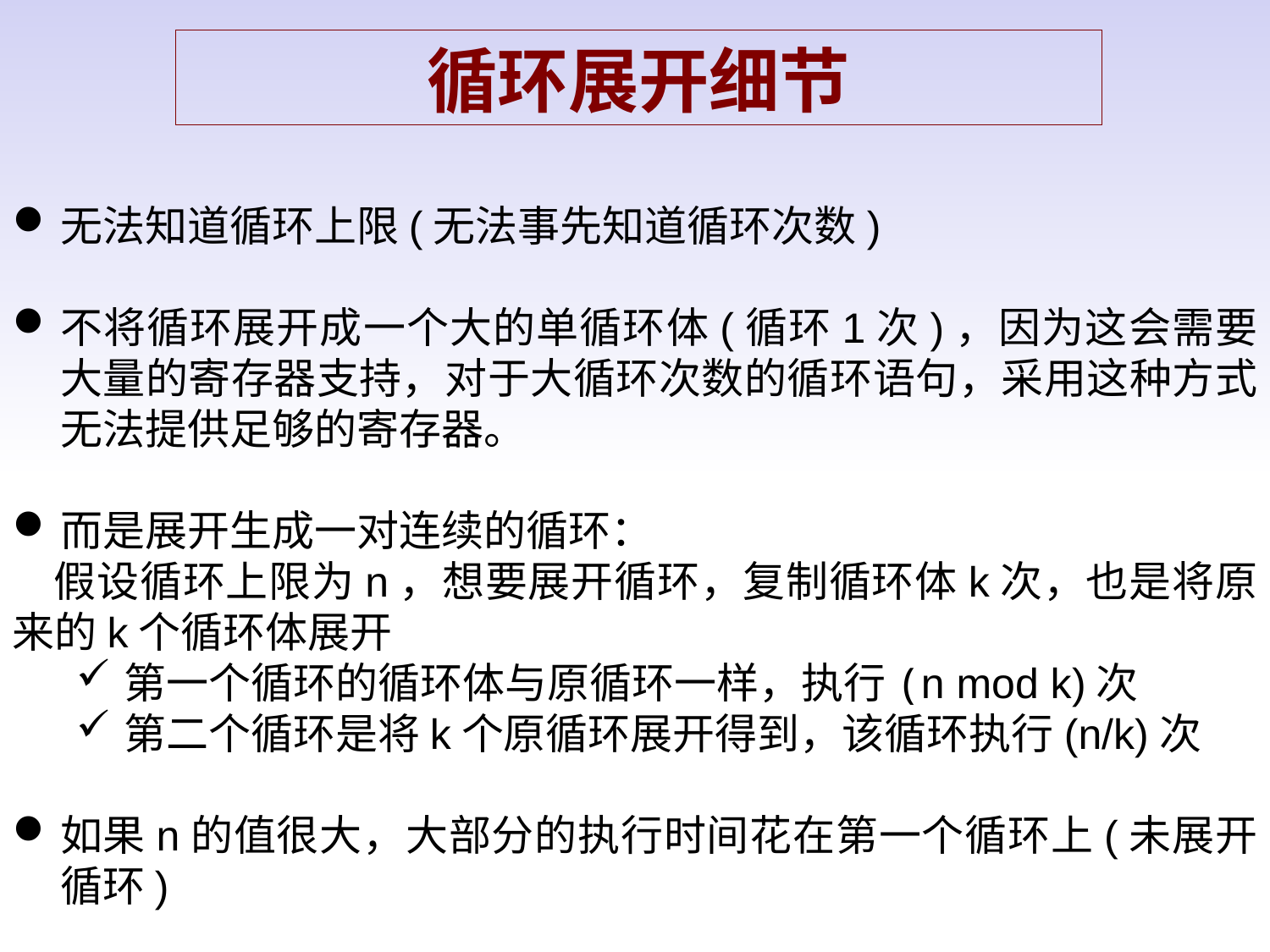

循环展开细节
无法知道循环上限(无法事先知道循环次数)

不将循环展开成一个大的单循环体(循环1次)，因为这会需要大量的寄存器支持，对于大循环次数的循环语句，采用这种方式无法提供足够的寄存器。

而是展开生成一对连续的循环：
   假设循环上限为n，想要展开循环，复制循环体k次，也是将原 来的k个循环体展开
第一个循环的循环体与原循环一样，执行(n mod k)次
第二个循环是将k个原循环展开得到，该循环执行(n/k)次

如果n的值很大，大部分的执行时间花在第一个循环上(未展开循环)